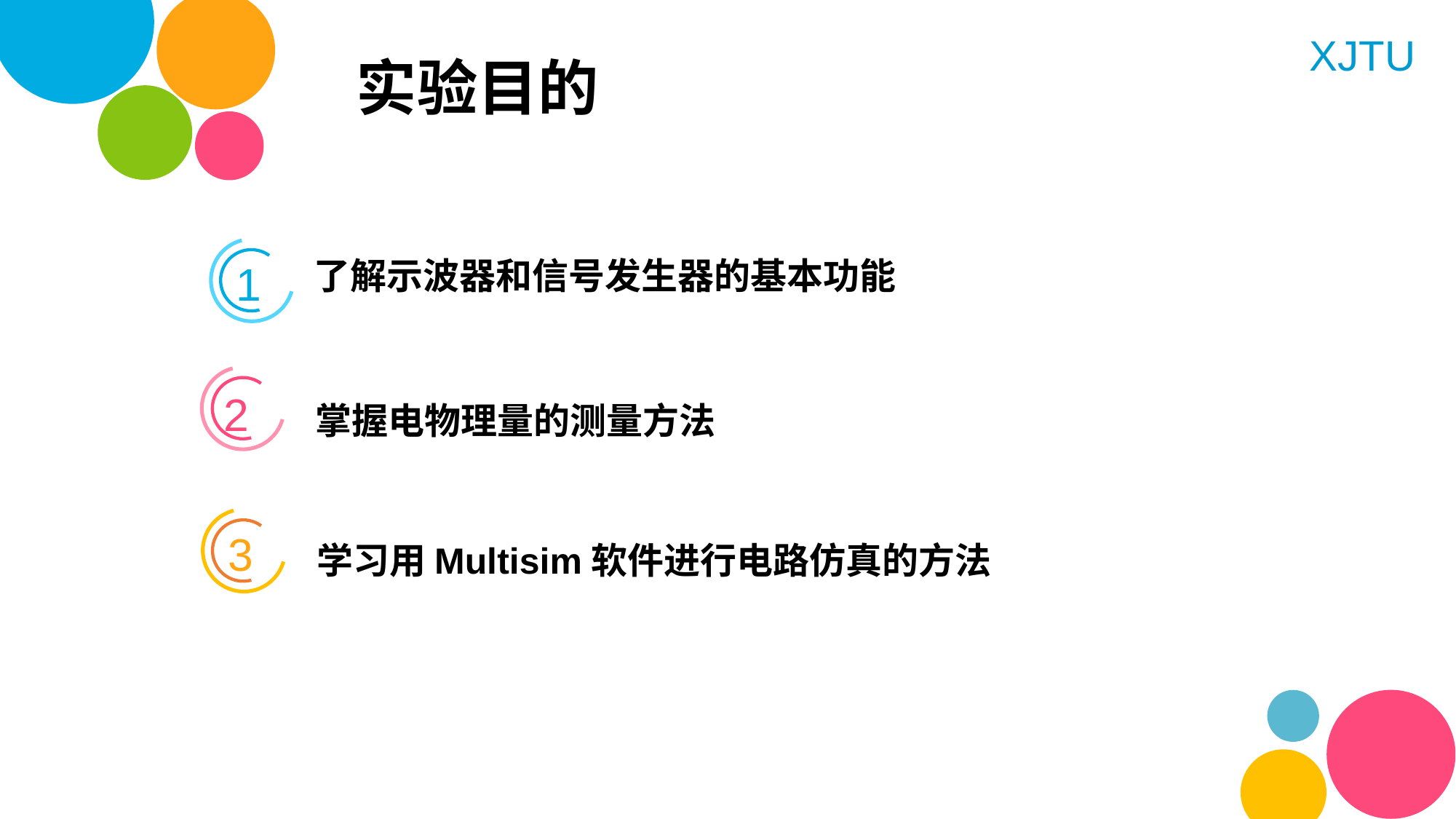

实验目的

1
了解示波器和信号发生器的基本功能

掌握电物理量的测量方法
2

3
学习用Multisim软件进行电路仿真的方法